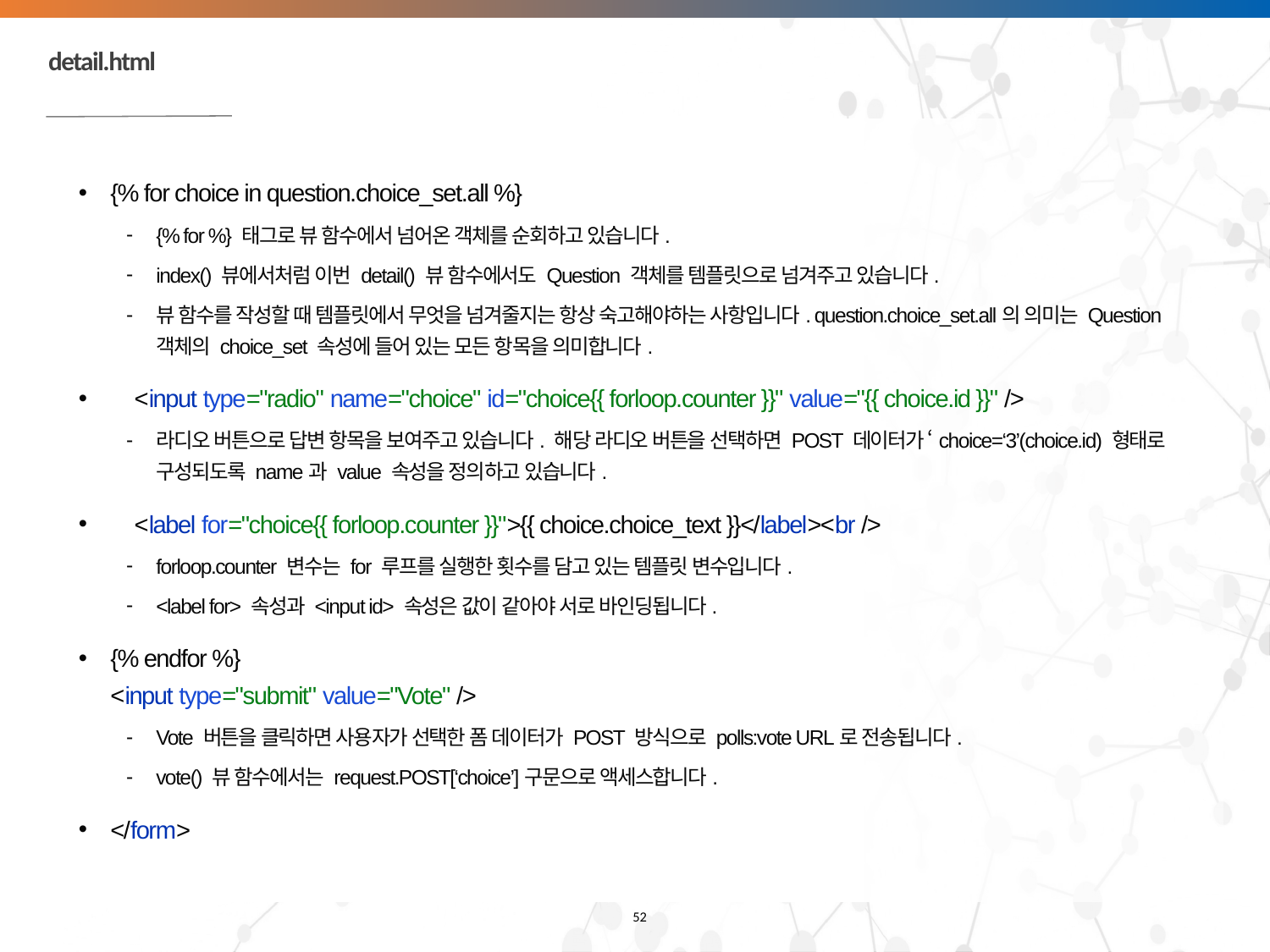

# detail.html

{% for choice in question.choice_set.all %}
{% for %} 태그로 뷰 함수에서 넘어온 객체를 순회하고 있습니다.
index() 뷰에서처럼 이번 detail() 뷰 함수에서도 Question 객체를 템플릿으로 넘겨주고 있습니다.
뷰 함수를 작성할 때 템플릿에서 무엇을 넘겨줄지는 항상 숙고해야하는 사항입니다. question.choice_set.all의 의미는 Question 객체의 choice_set 속성에 들어 있는 모든 항목을 의미합니다.
    <input type="radio" name="choice" id="choice{{ forloop.counter }}" value="{{ choice.id }}" />
라디오 버튼으로 답변 항목을 보여주고 있습니다. 해당 라디오 버튼을 선택하면 POST 데이터가 ‘choice=‘3’(choice.id) 형태로 구성되도록 name과 value 속성을 정의하고 있습니다.
    <label for="choice{{ forloop.counter }}">{{ choice.choice_text }}</label><br />
forloop.counter 변수는 for 루프를 실행한 횟수를 담고 있는 템플릿 변수입니다.
<label for> 속성과 <input id> 속성은 값이 같아야 서로 바인딩됩니다.
{% endfor %}
<input type="submit" value="Vote" />
Vote 버튼을 클릭하면 사용자가 선택한 폼 데이터가 POST 방식으로 polls:vote URL로 전송됩니다.
vote() 뷰 함수에서는 request.POST[‘choice’]구문으로 액세스합니다.
</form>

52